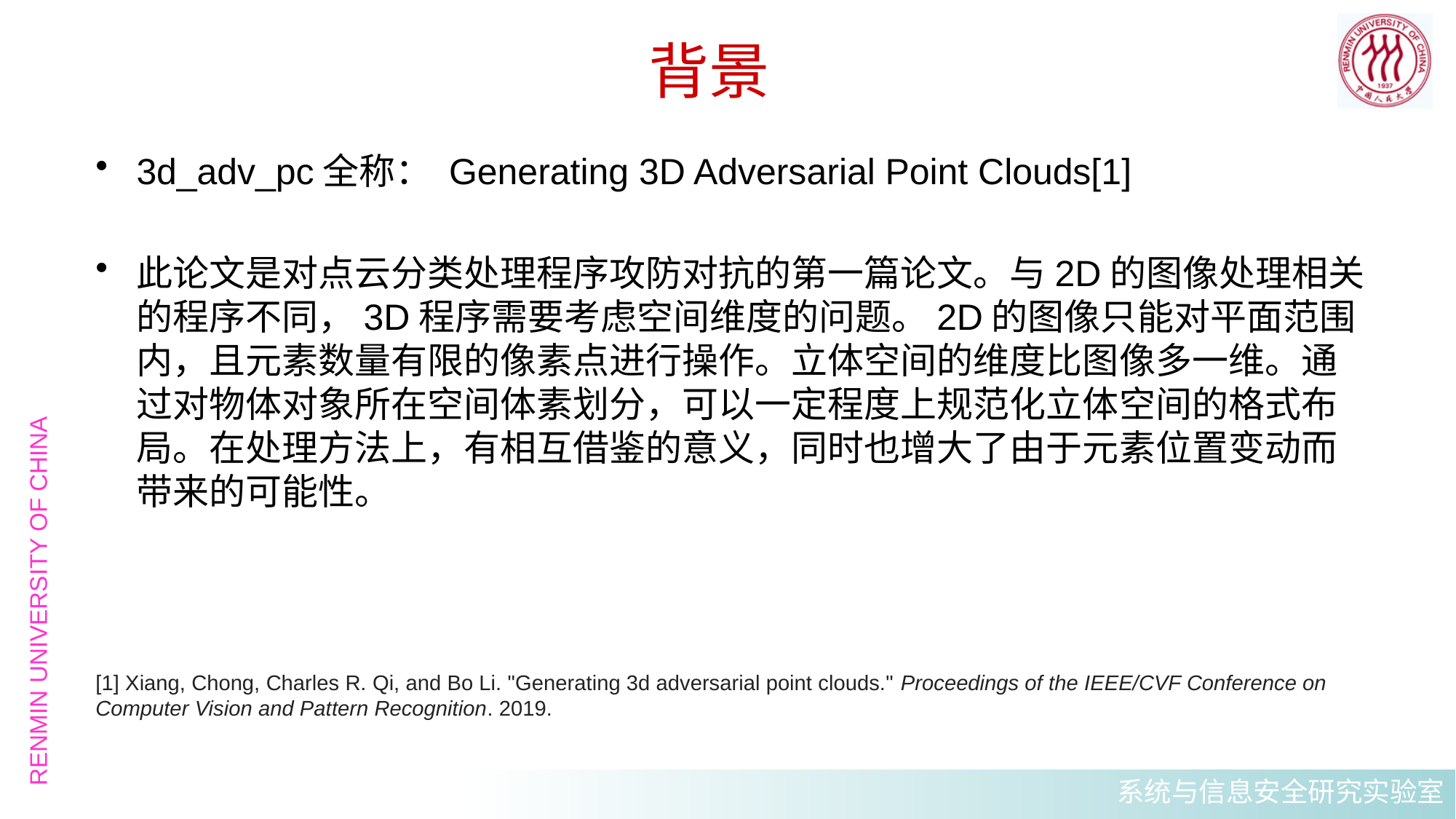

# 背景
3d_adv_pc全称： Generating 3D Adversarial Point Clouds[1]

此论文是对点云分类处理程序攻防对抗的第一篇论文。与2D的图像处理相关的程序不同，3D程序需要考虑空间维度的问题。2D的图像只能对平面范围内，且元素数量有限的像素点进行操作。立体空间的维度比图像多一维。通过对物体对象所在空间体素划分，可以一定程度上规范化立体空间的格式布局。在处理方法上，有相互借鉴的意义，同时也增大了由于元素位置变动而带来的可能性。

[1] Xiang, Chong, Charles R. Qi, and Bo Li. "Generating 3d adversarial point clouds." Proceedings of the IEEE/CVF Conference on Computer Vision and Pattern Recognition. 2019.